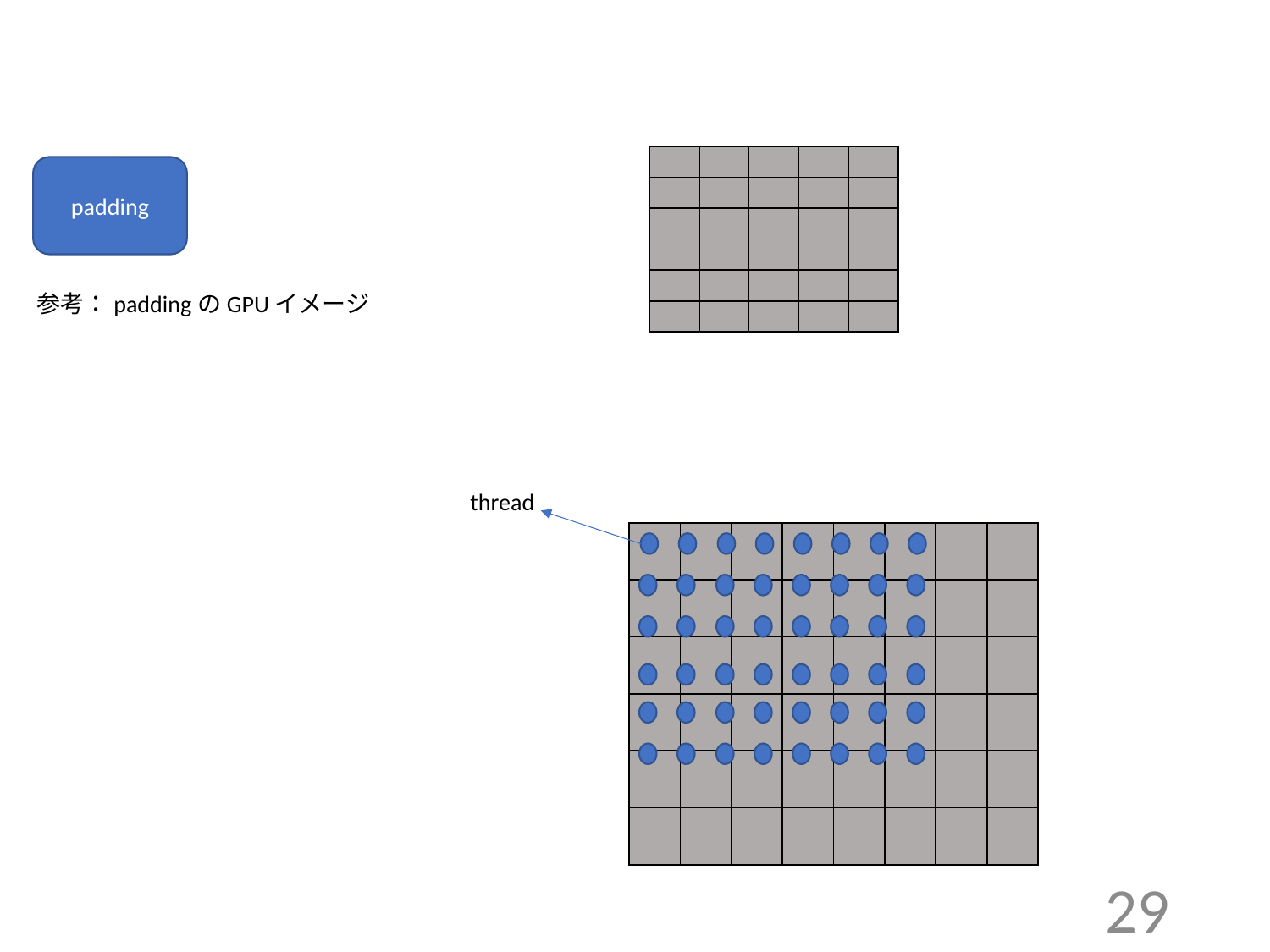

|  |  |  |  |  |
| --- | --- | --- | --- | --- |
|  |  |  |  |  |
|  |  |  |  |  |
|  |  |  |  |  |
|  |  |  |  |  |
|  |  |  |  |  |
padding
参考：paddingのGPUイメージ
thread
|  |  |  |  |  |  |  |  |
| --- | --- | --- | --- | --- | --- | --- | --- |
|  |  |  |  |  |  |  |  |
|  |  |  |  |  |  |  |  |
|  |  |  |  |  |  |  |  |
|  |  |  |  |  |  |  |  |
|  |  |  |  |  |  |  |  |

29